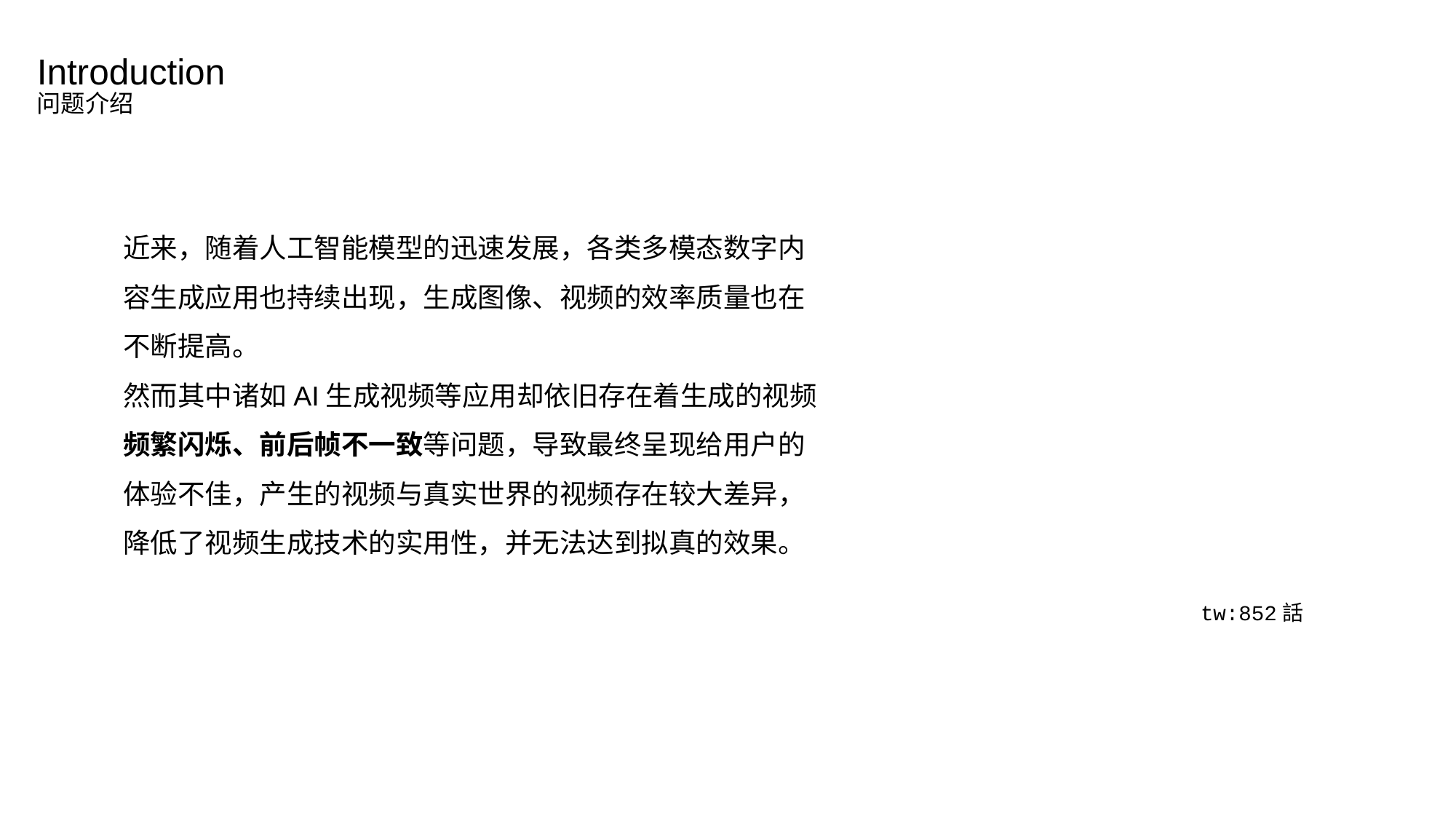

Introduction
问题介绍
近来，随着人工智能模型的迅速发展，各类多模态数字内容生成应用也持续出现，生成图像、视频的效率质量也在不断提高。
然而其中诸如AI生成视频等应用却依旧存在着生成的视频频繁闪烁、前后帧不一致等问题，导致最终呈现给用户的体验不佳，产生的视频与真实世界的视频存在较大差异，降低了视频生成技术的实用性，并无法达到拟真的效果。
tw:852話